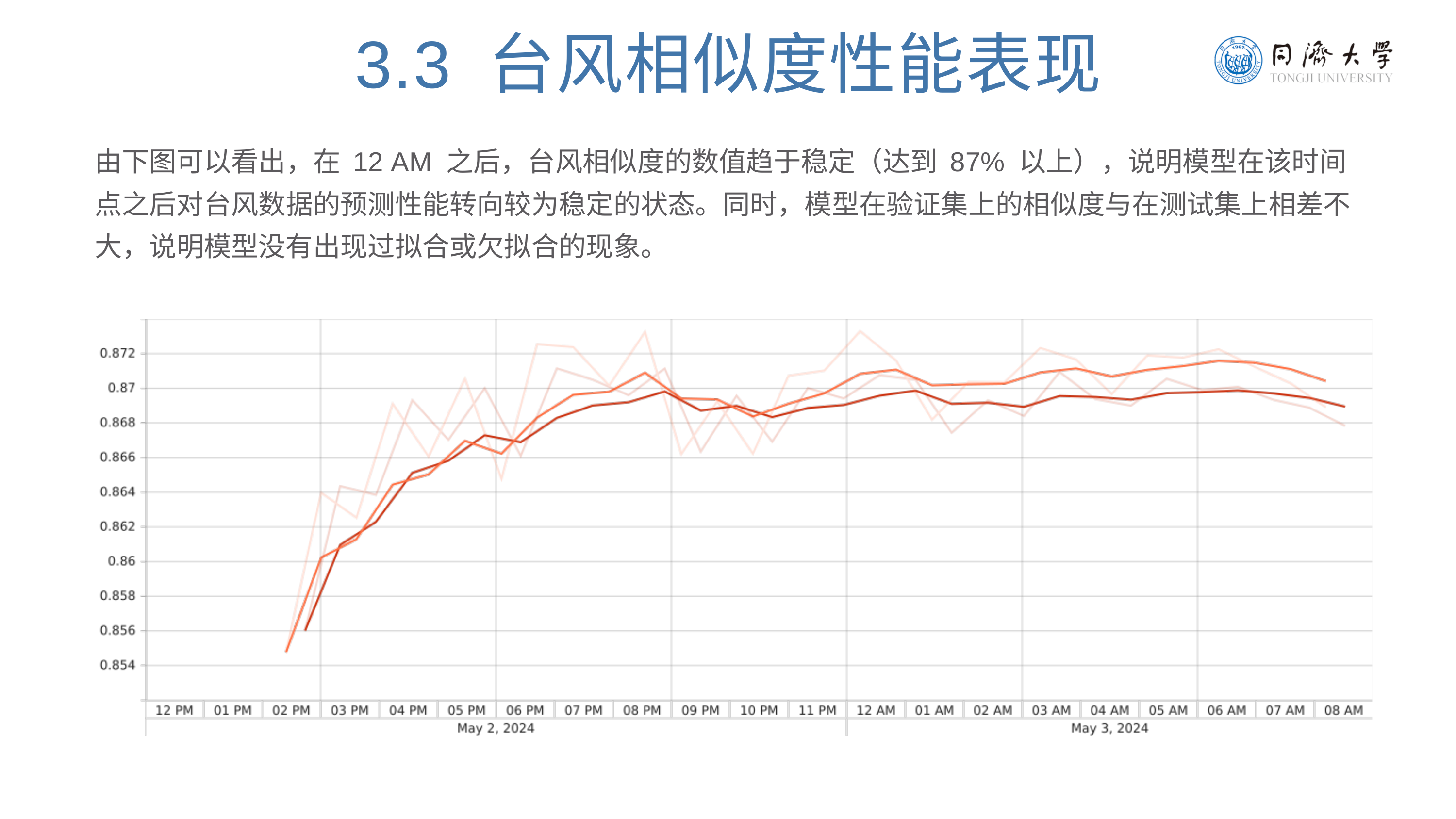

3.3 台风相似度性能表现

由下图可以看出，在 12 AM 之后，台风相似度的数值趋于稳定（达到 87% 以上），说明模型在该时间点之后对台风数据的预测性能转向较为稳定的状态。同时，模型在验证集上的相似度与在测试集上相差不大，说明模型没有出现过拟合或欠拟合的现象。